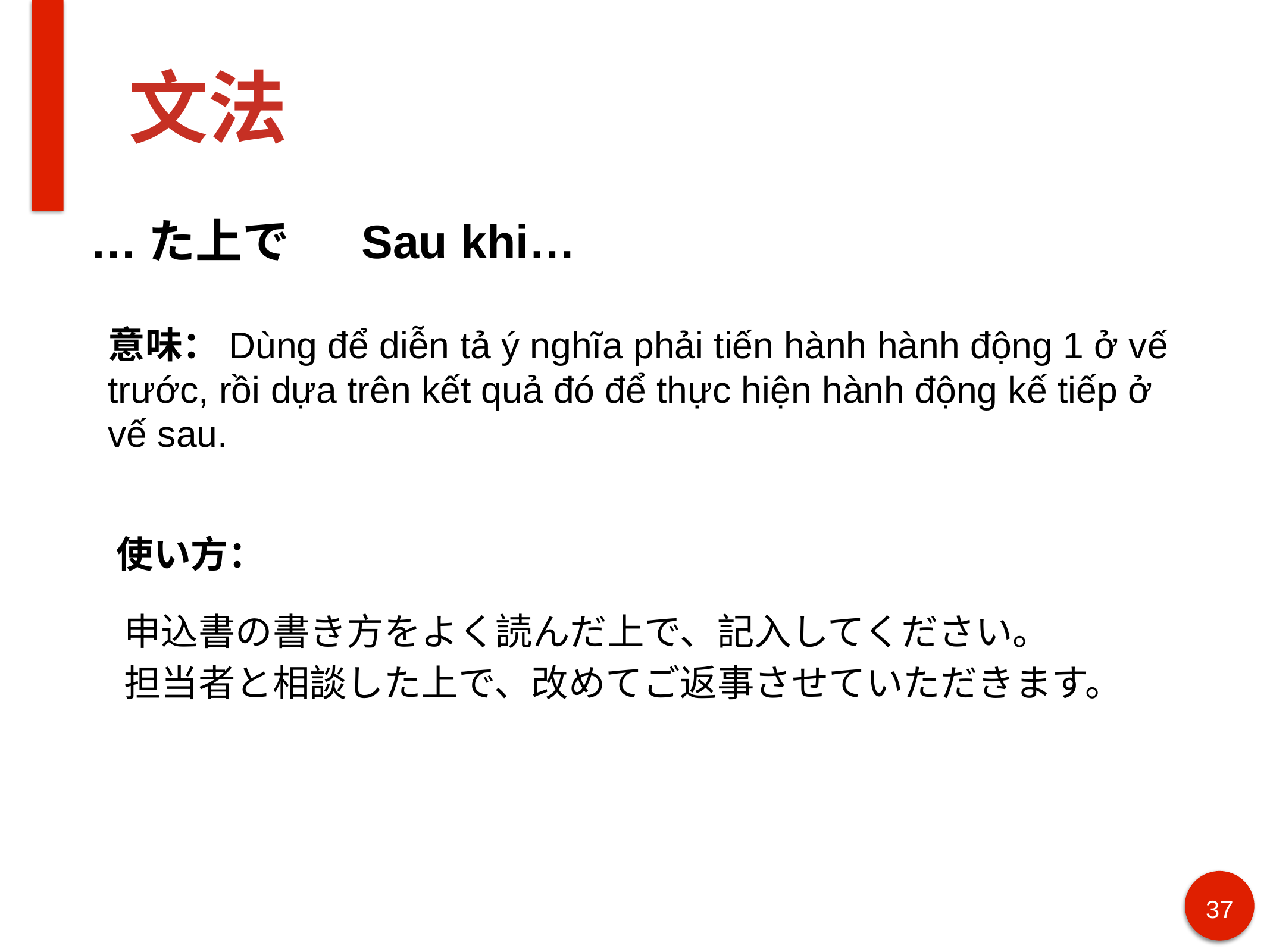

# 文法
…た上で 　Sau khi…

意味：Dùng để diễn tả ý nghĩa phải tiến hành hành động 1 ở vế trước, rồi dựa trên kết quả đó để thực hiện hành động kế tiếp ở vế sau.
使い方：
申込書の書き方をよく読んだ上で、記入してください。
担当者と相談した上で、改めてご返事させていただきます。
37